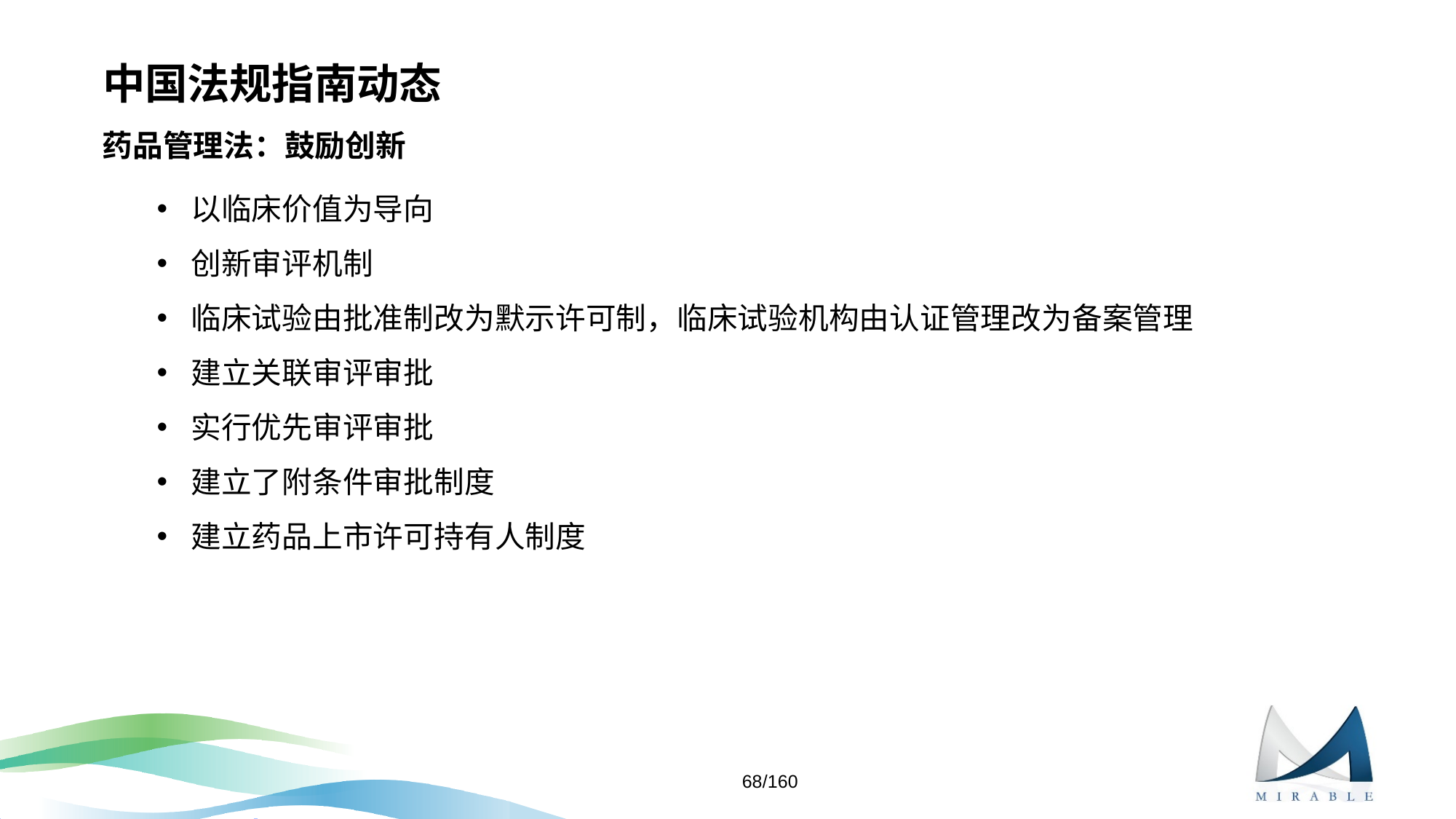

# 中国法规指南动态
药品管理法：鼓励创新
以临床价值为导向
创新审评机制
临床试验由批准制改为默示许可制，临床试验机构由认证管理改为备案管理
建立关联审评审批
实行优先审评审批
建立了附条件审批制度
建立药品上市许可持有人制度
68/160